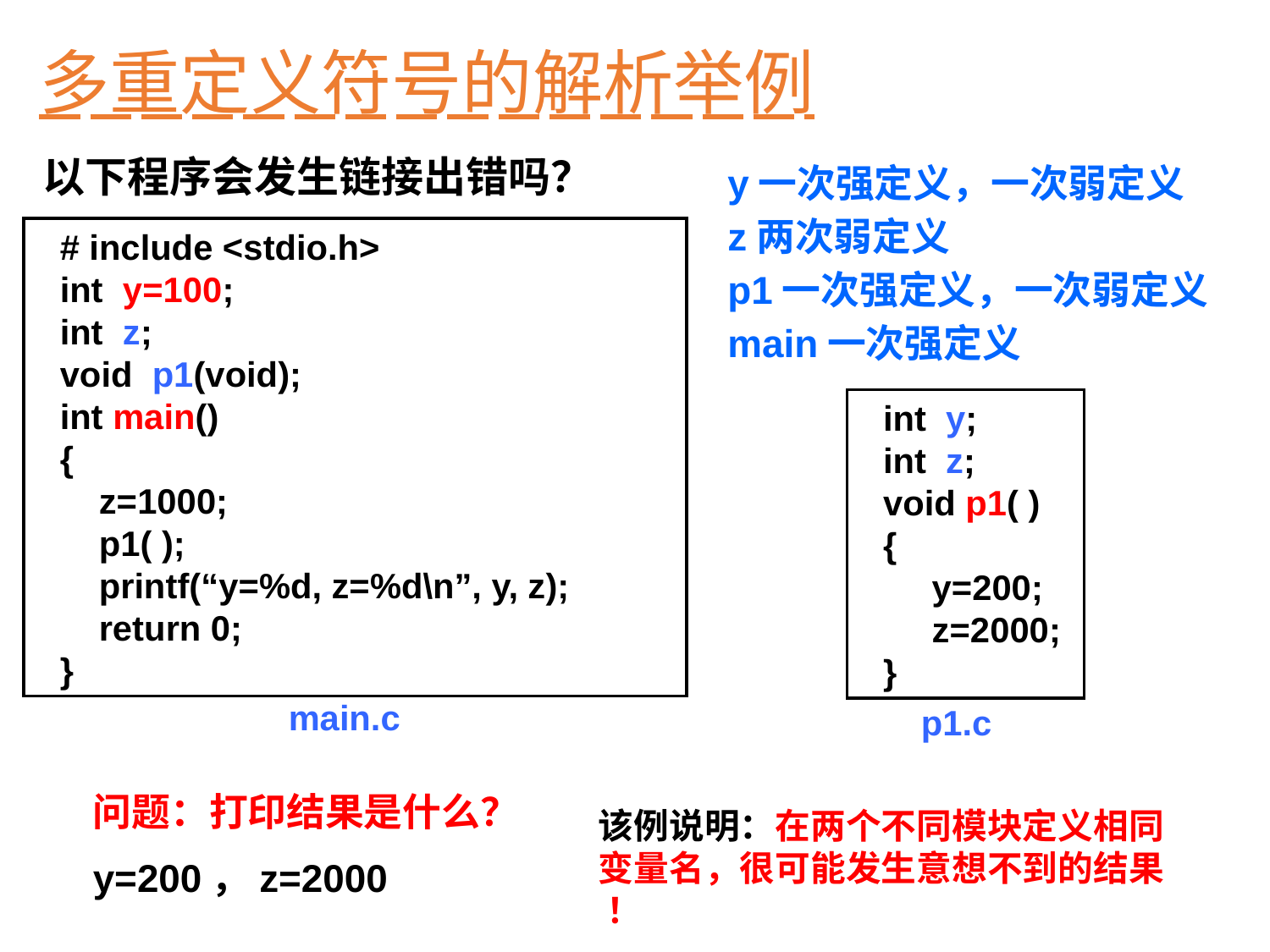

多重定义符号的解析举例
以下程序会发生链接出错吗？
y一次强定义，一次弱定义
z两次弱定义
p1一次强定义，一次弱定义
main一次强定义
# include <stdio.h>
int  y=100;
int  z;
void  p1(void);
int main()
{
    z=1000;
    p1( );
    printf(“y=%d, z=%d\n”, y, z);
    return 0;
}
int  y;
int  z;
void p1( )
{
     y=200;
     z=2000;
}
main.c
p1.c
问题：打印结果是什么？
y=200，z=2000
该例说明：在两个不同模块定义相同变量名，很可能发生意想不到的结果 ！